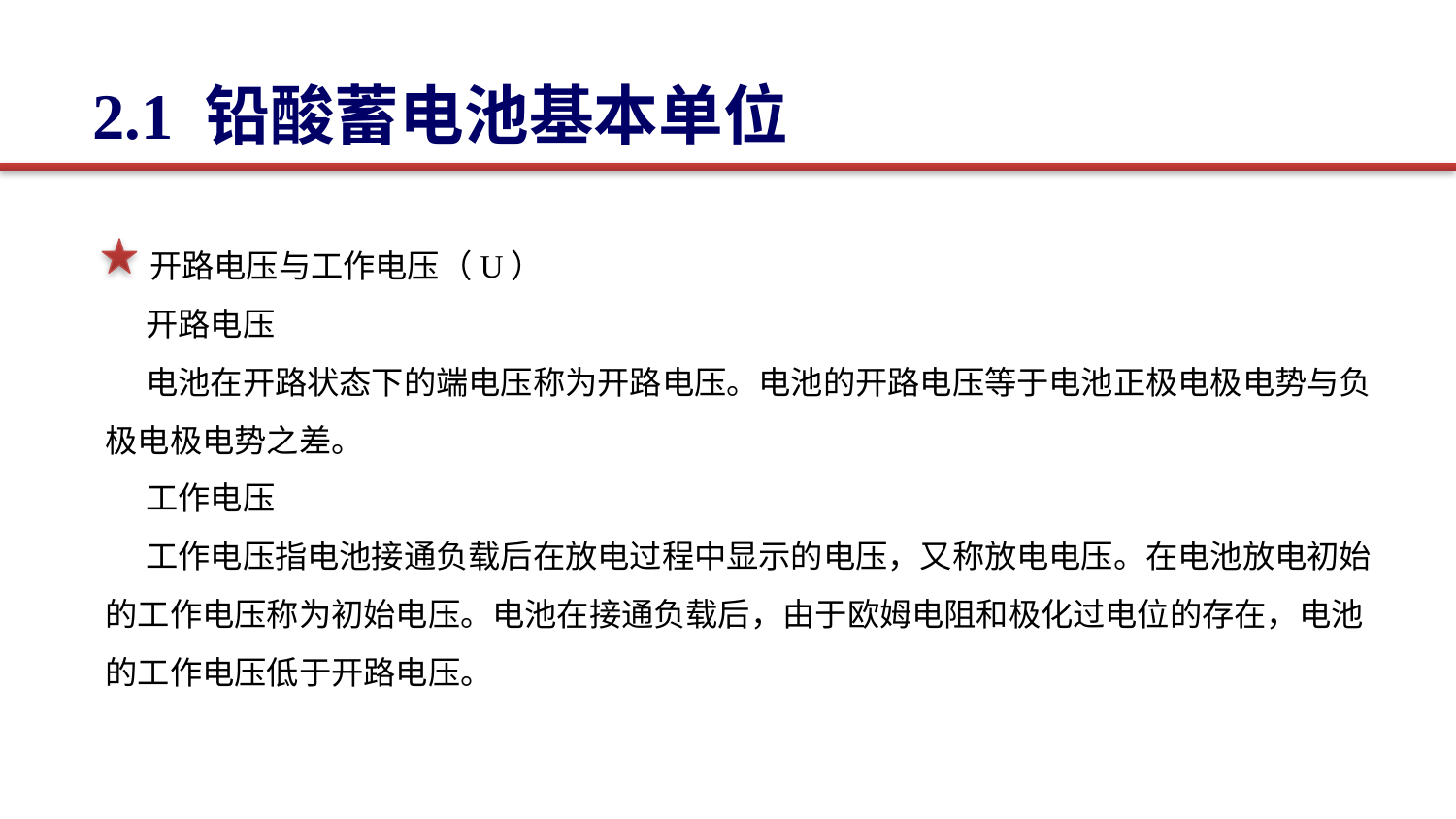

2.1 铅酸蓄电池基本单位

     开路电压与工作电压（U）
开路电压
电池在开路状态下的端电压称为开路电压。电池的开路电压等于电池正极电极电势与负极电极电势之差。
工作电压
工作电压指电池接通负载后在放电过程中显示的电压，又称放电电压。在电池放电初始的工作电压称为初始电压。电池在接通负载后，由于欧姆电阻和极化过电位的存在，电池的工作电压低于开路电压。